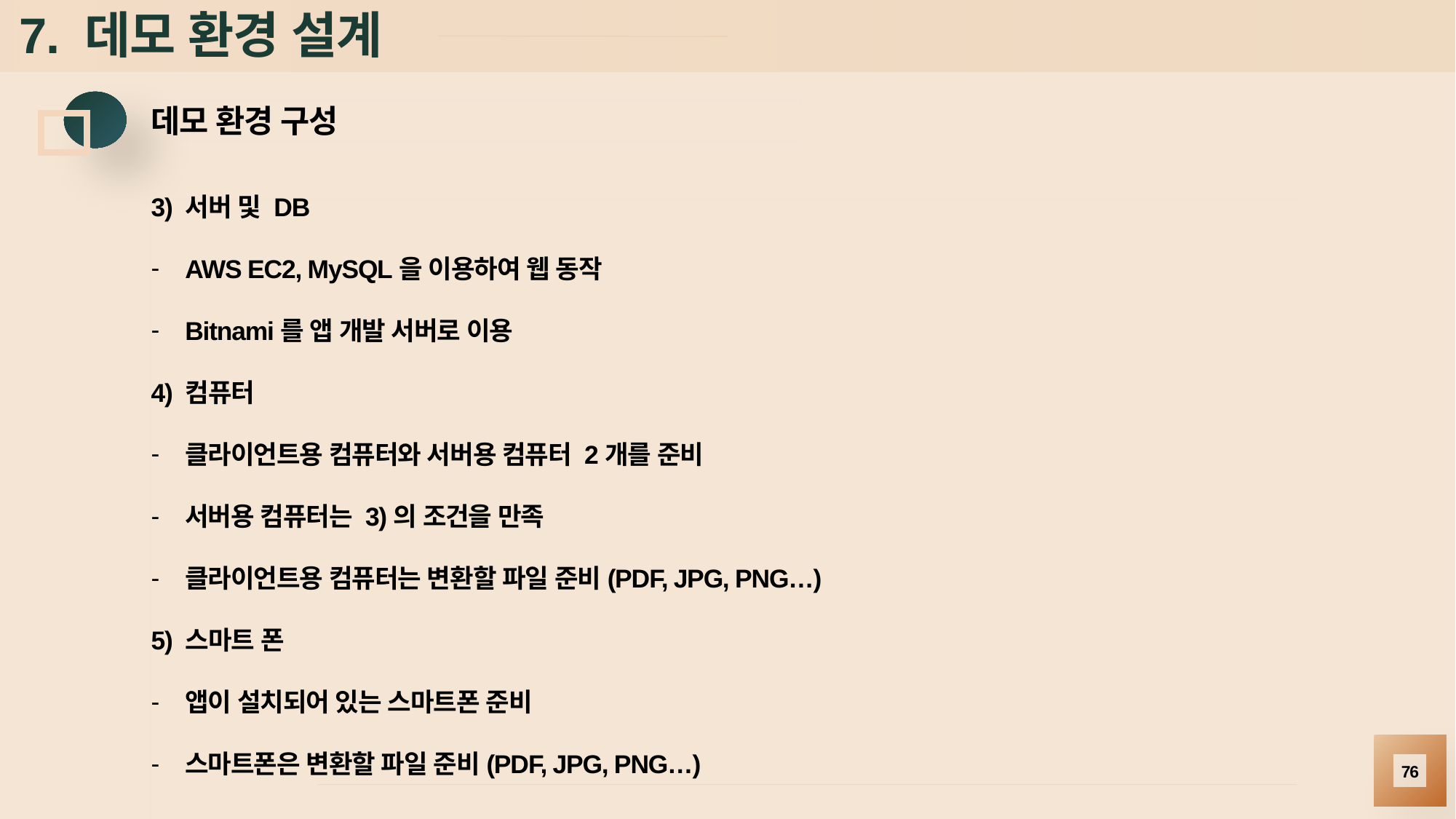

# 7. 데모 환경 설계

데모 환경 구성

3) 서버 및 DB
AWS EC2, MySQL을 이용하여 웹 동작
Bitnami를 앱 개발 서버로 이용
4) 컴퓨터
클라이언트용 컴퓨터와 서버용 컴퓨터 2개를 준비
서버용 컴퓨터는 3)의 조건을 만족
클라이언트용 컴퓨터는 변환할 파일 준비(PDF, JPG, PNG…)
5) 스마트 폰
앱이 설치되어 있는 스마트폰 준비
스마트폰은 변환할 파일 준비(PDF, JPG, PNG…)

76